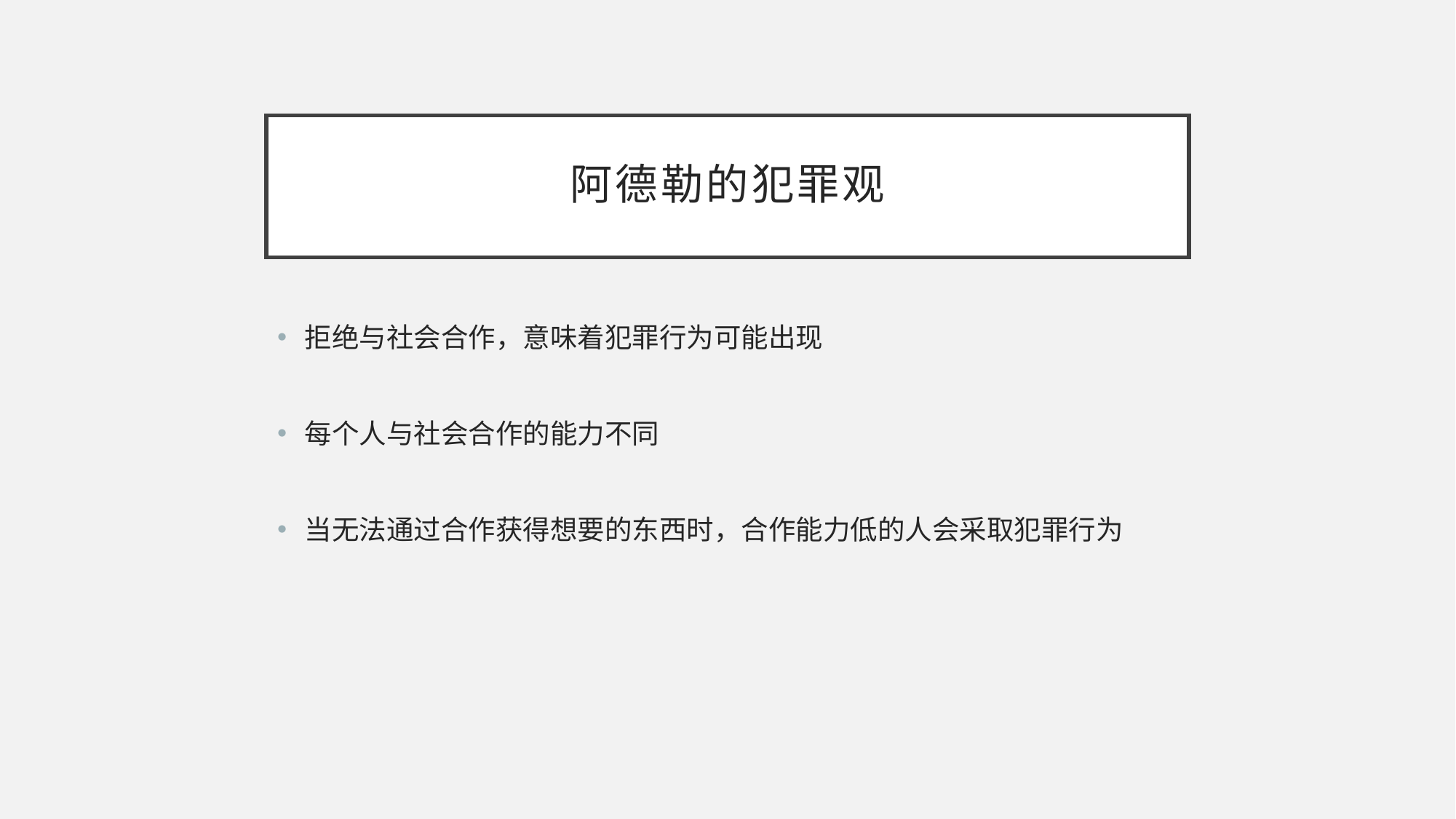

# 阿德勒的犯罪观
拒绝与社会合作，意味着犯罪行为可能出现

每个人与社会合作的能力不同

当无法通过合作获得想要的东西时，合作能力低的人会采取犯罪行为